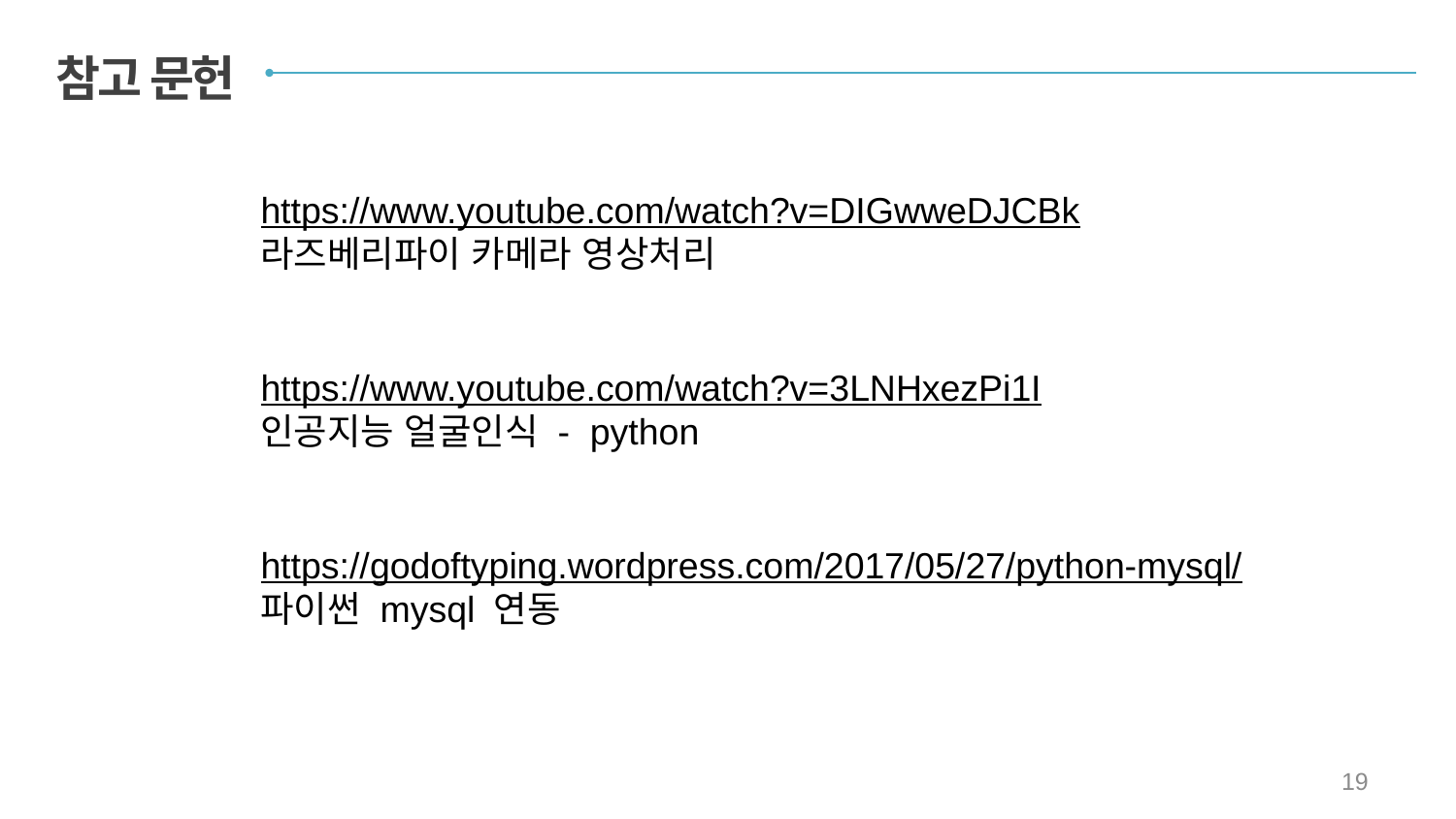

참고 문헌
https://www.youtube.com/watch?v=DIGwweDJCBk
라즈베리파이 카메라 영상처리
https://www.youtube.com/watch?v=3LNHxezPi1I
인공지능 얼굴인식 -  python
https://godoftyping.wordpress.com/2017/05/27/python-mysql/
파이썬 mysql 연동
19